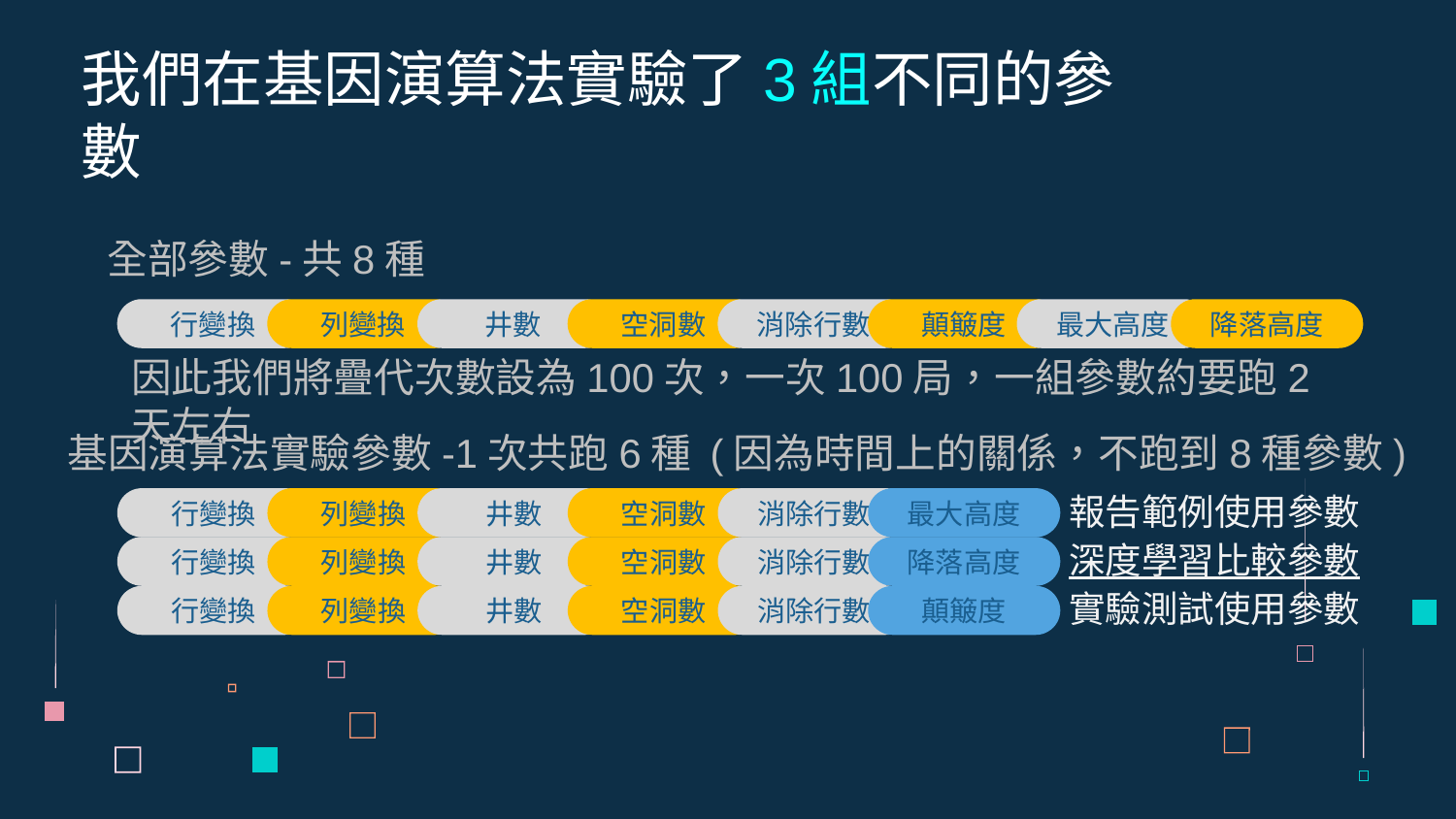

# 我們在基因演算法實驗了3組不同的參數
全部參數-共8種

因此我們將疊代次數設為100次，一次100局，一組參數約要跑2天左右
最大高度
降落高度
行變換
列變換
井數
空洞數
消除行數
顛簸度
基因演算法實驗參數-1次共跑6種 (因為時間上的關係，不跑到8種參數)
報告範例使用參數
行變換
列變換
井數
空洞數
消除行數
最大高度
深度學習比較參數
行變換
列變換
井數
空洞數
消除行數
降落高度
實驗測試使用參數
行變換
列變換
井數
空洞數
消除行數
顛簸度